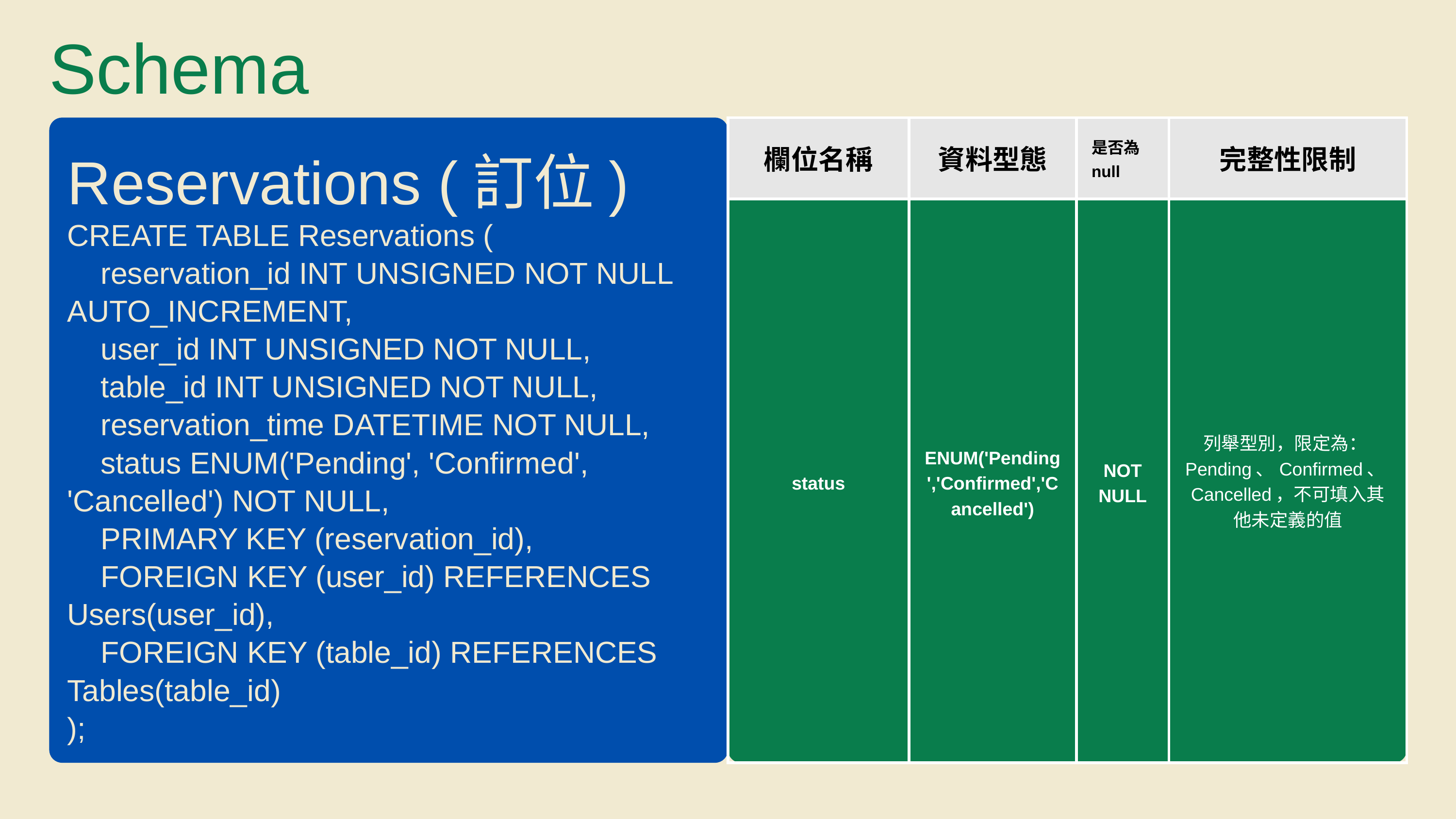

Schema

| 欄位名稱 | 資料型態 | 是否為null | 完整性限制 |
| --- | --- | --- | --- |
| status | ENUM('Pending','Confirmed','Cancelled') | NOT NULL | 列舉型別，限定為：Pending、Confirmed、Cancelled，不可填入其他未定義的值 |
Reservations (訂位)
CREATE TABLE Reservations (
    reservation_id INT UNSIGNED NOT NULL AUTO_INCREMENT,
    user_id INT UNSIGNED NOT NULL,
    table_id INT UNSIGNED NOT NULL,
    reservation_time DATETIME NOT NULL,
    status ENUM('Pending', 'Confirmed', 'Cancelled') NOT NULL,
    PRIMARY KEY (reservation_id),
    FOREIGN KEY (user_id) REFERENCES Users(user_id),
    FOREIGN KEY (table_id) REFERENCES Tables(table_id)
);